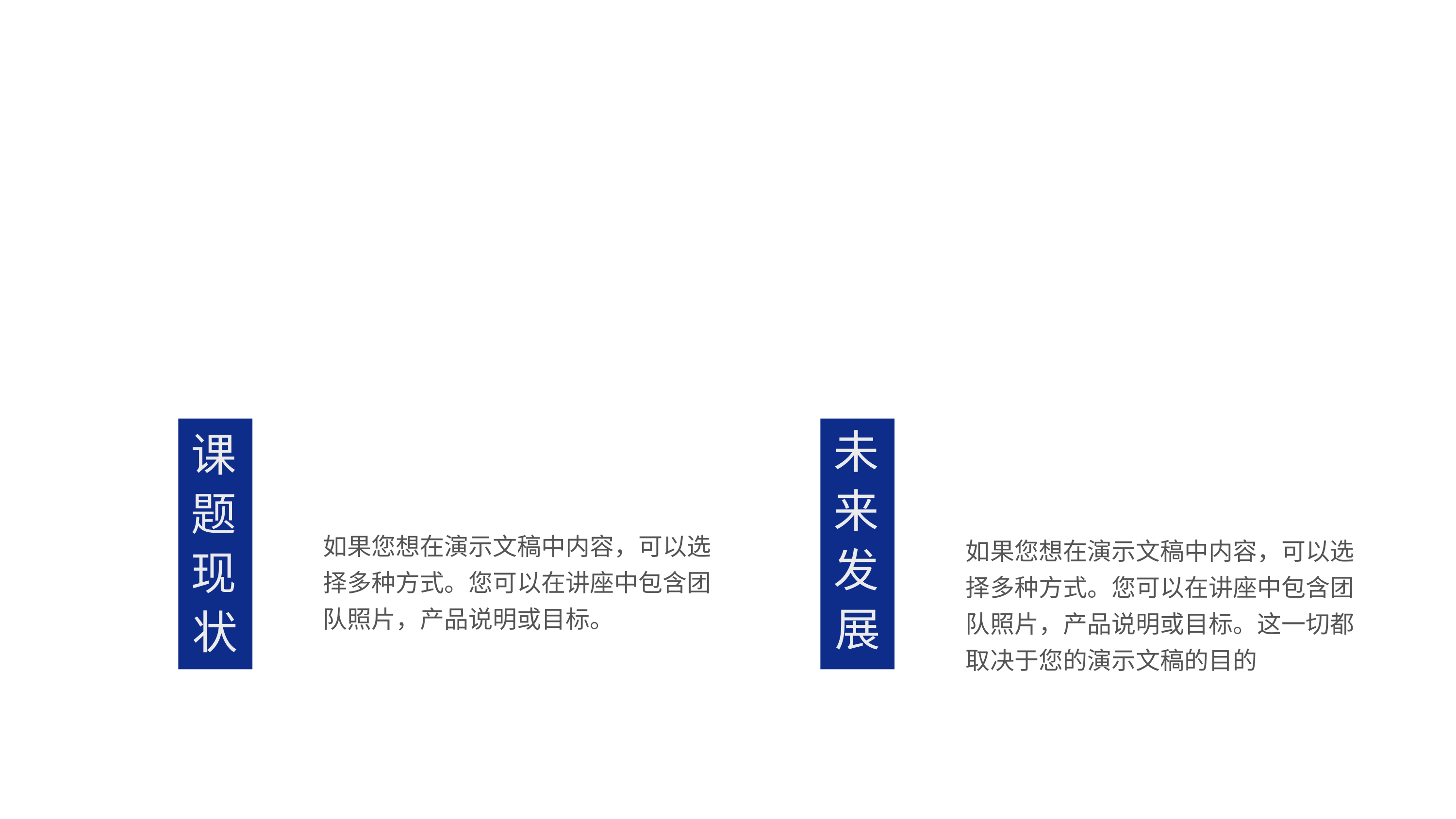

未来发展
课题现状
如果您想在演示文稿中内容，可以选择多种方式。您可以在讲座中包含团队照片，产品说明或目标。
如果您想在演示文稿中内容，可以选择多种方式。您可以在讲座中包含团队照片，产品说明或目标。这一切都取决于您的演示文稿的目的